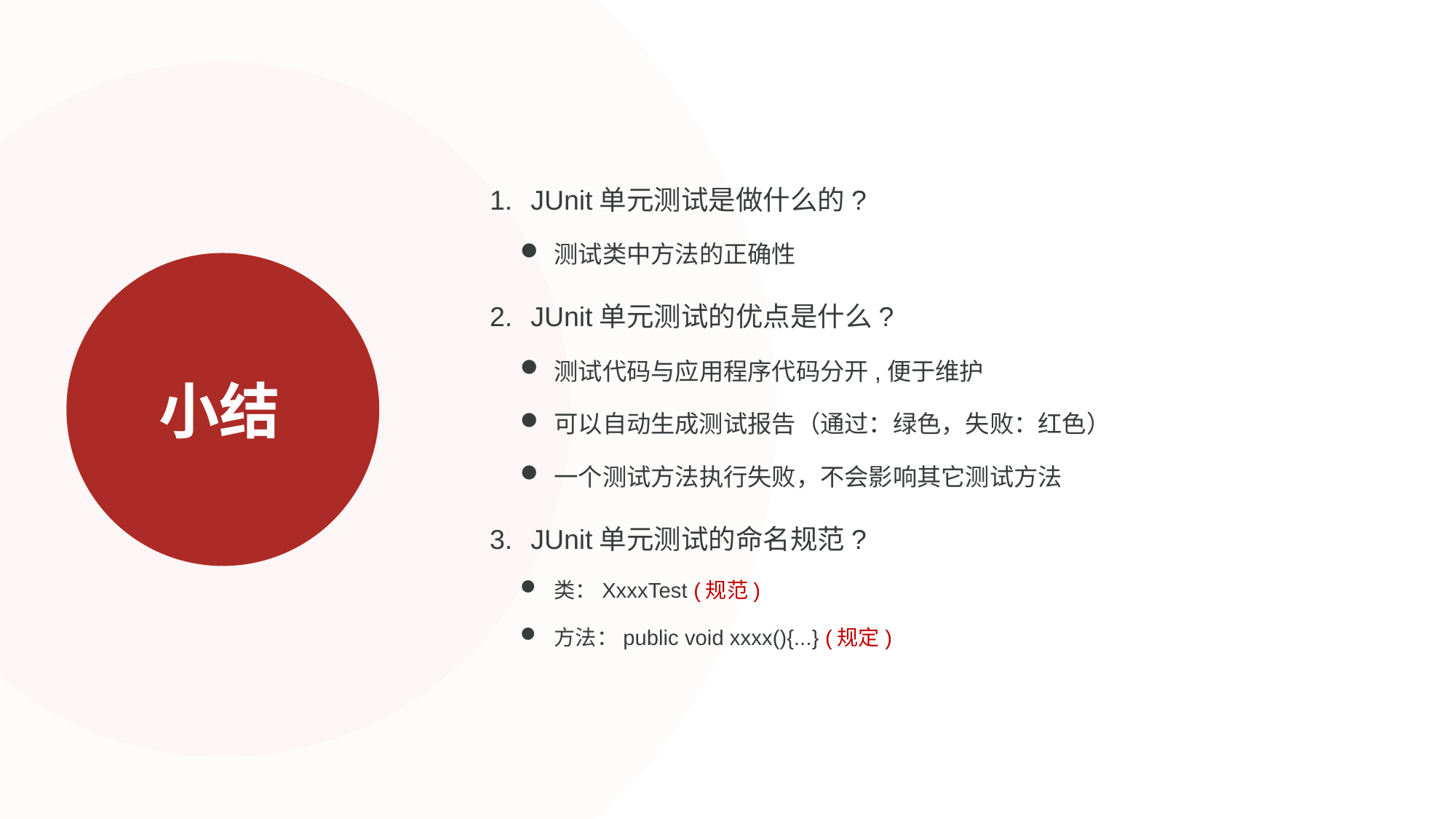

JUnit单元测试是做什么的?
测试类中方法的正确性
JUnit单元测试的优点是什么?
测试代码与应用程序代码分开,便于维护
可以自动生成测试报告（通过：绿色，失败：红色）
一个测试方法执行失败，不会影响其它测试方法
JUnit单元测试的命名规范?
类：XxxxTest (规范)
方法：public void xxxx(){...} (规定)